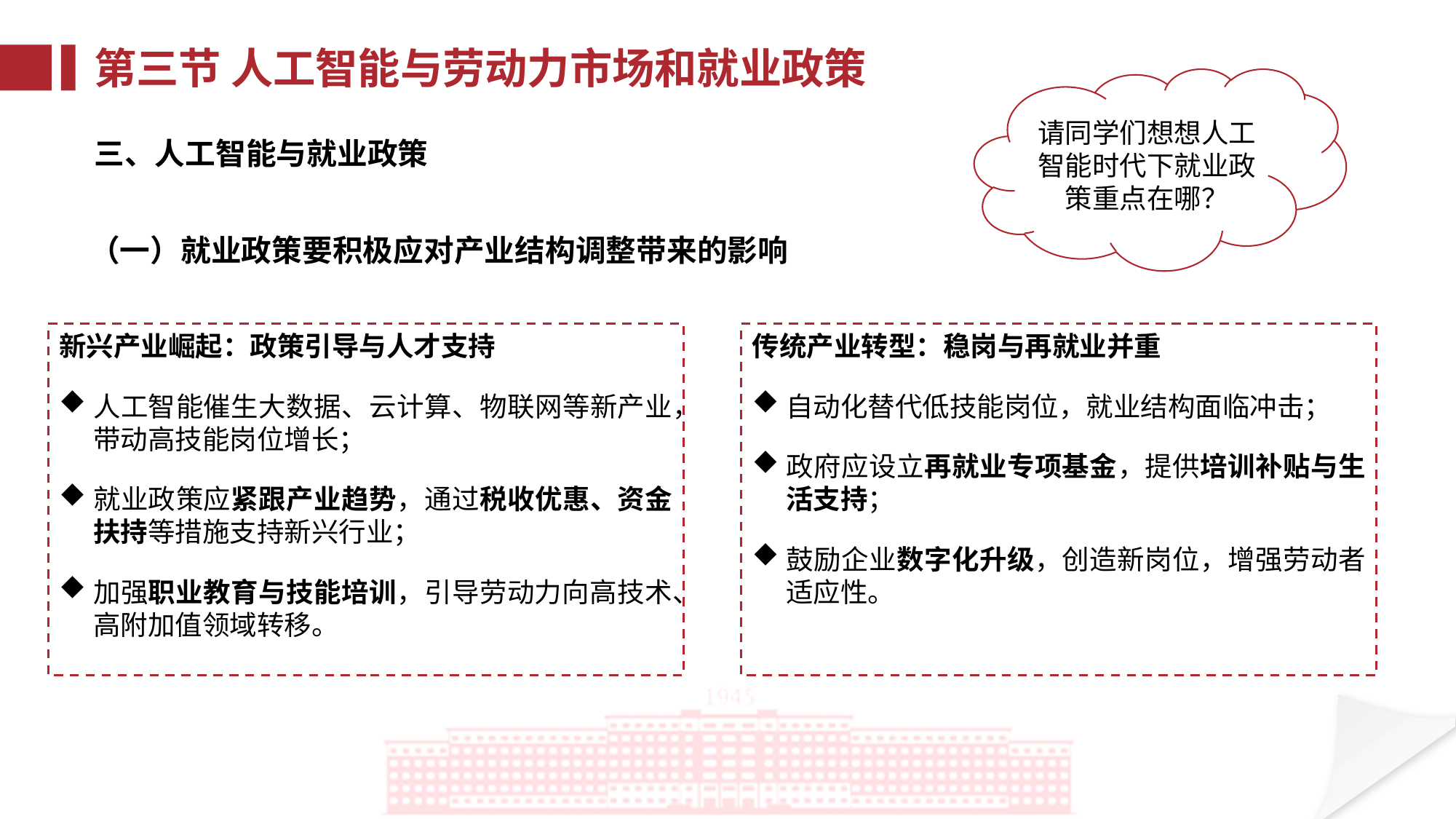

第三节 人工智能与劳动力市场和就业政策

请同学们想想人工智能时代下就业政策重点在哪？
三、人工智能与就业政策
（一）就业政策要积极应对产业结构调整带来的影响
新兴产业崛起：政策引导与人才支持
人工智能催生大数据、云计算、物联网等新产业，带动高技能岗位增长；
就业政策应紧跟产业趋势，通过税收优惠、资金扶持等措施支持新兴行业；
加强职业教育与技能培训，引导劳动力向高技术、高附加值领域转移。
传统产业转型：稳岗与再就业并重
自动化替代低技能岗位，就业结构面临冲击；
政府应设立再就业专项基金，提供培训补贴与生活支持；
鼓励企业数字化升级，创造新岗位，增强劳动者适应性。